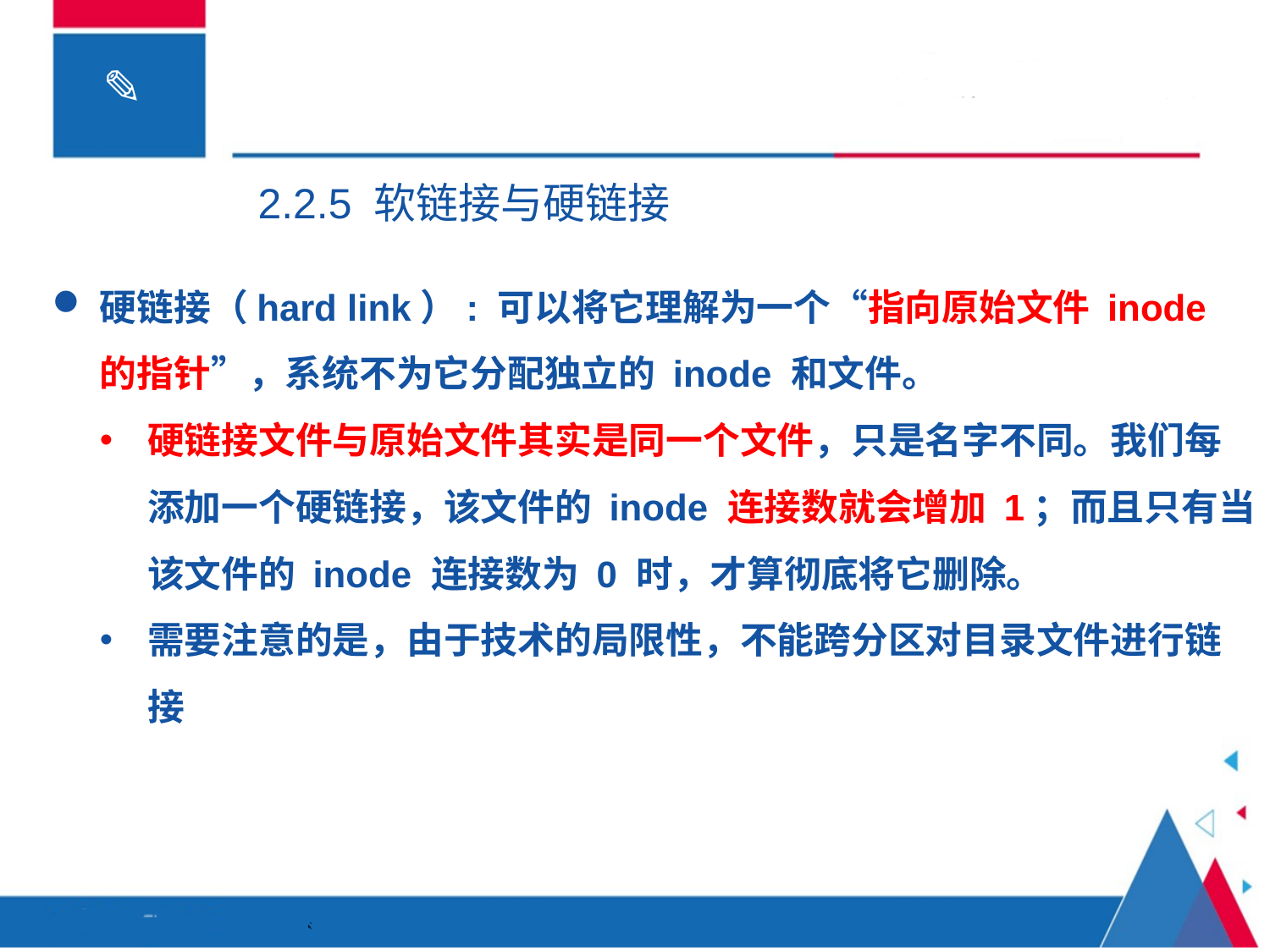

2.2.5 软链接与硬链接
硬链接（hard link）: 可以将它理解为一个“指向原始文件 inode 的指针”，系统不为它分配独立的 inode 和文件。
硬链接文件与原始文件其实是同一个文件，只是名字不同。我们每添加一个硬链接，该文件的 inode 连接数就会增加 1；而且只有当该文件的 inode 连接数为 0 时，才算彻底将它删除。
需要注意的是，由于技术的局限性，不能跨分区对目录文件进行链接